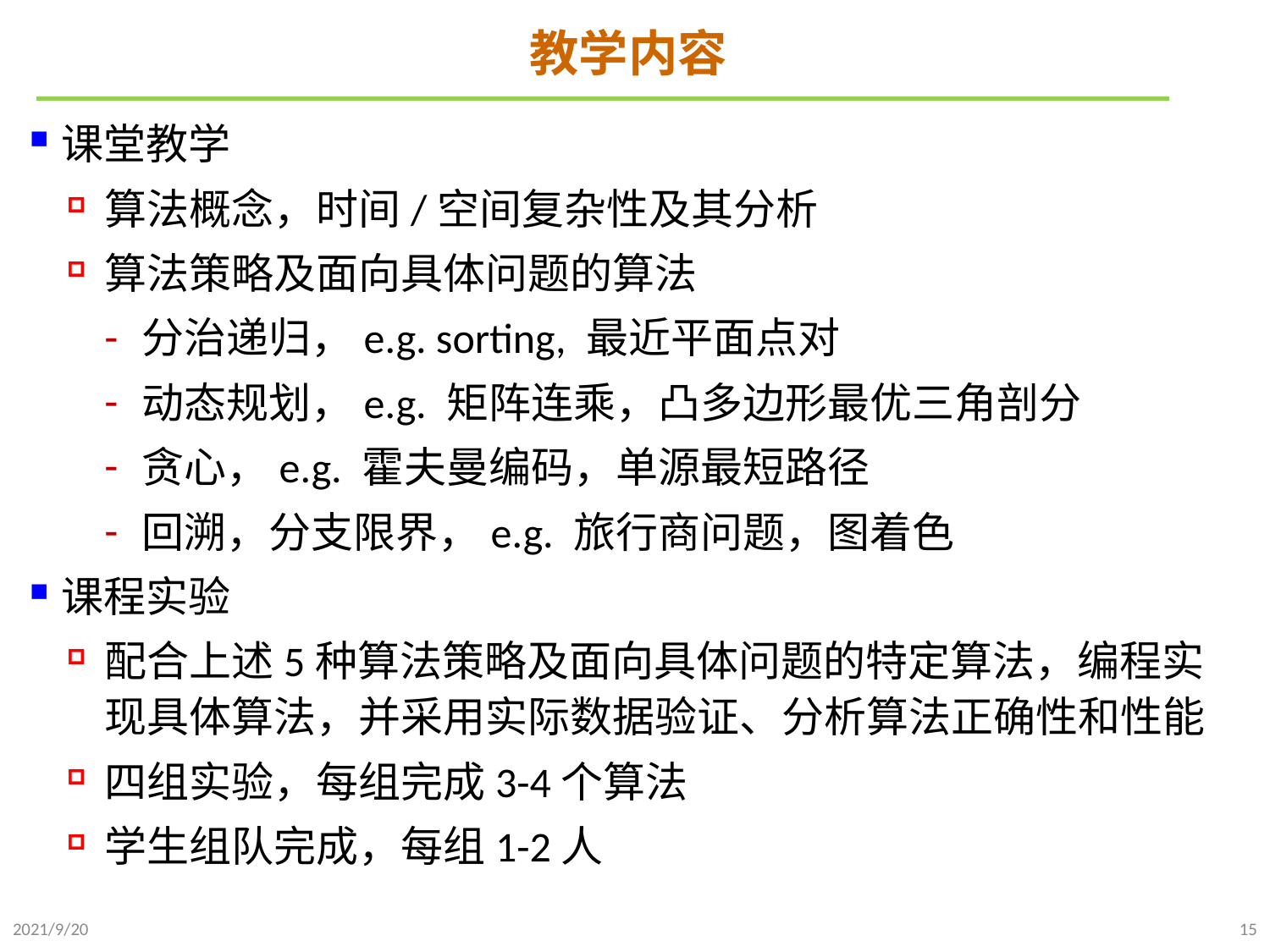

# 教学内容
课堂教学
算法概念，时间/空间复杂性及其分析
算法策略及面向具体问题的算法
分治递归，e.g. sorting, 最近平面点对
动态规划，e.g. 矩阵连乘，凸多边形最优三角剖分
贪心，e.g. 霍夫曼编码，单源最短路径
回溯，分支限界，e.g. 旅行商问题，图着色
课程实验
配合上述5种算法策略及面向具体问题的特定算法，编程实现具体算法，并采用实际数据验证、分析算法正确性和性能
四组实验，每组完成3-4个算法
学生组队完成，每组1-2人

2021/9/20
15